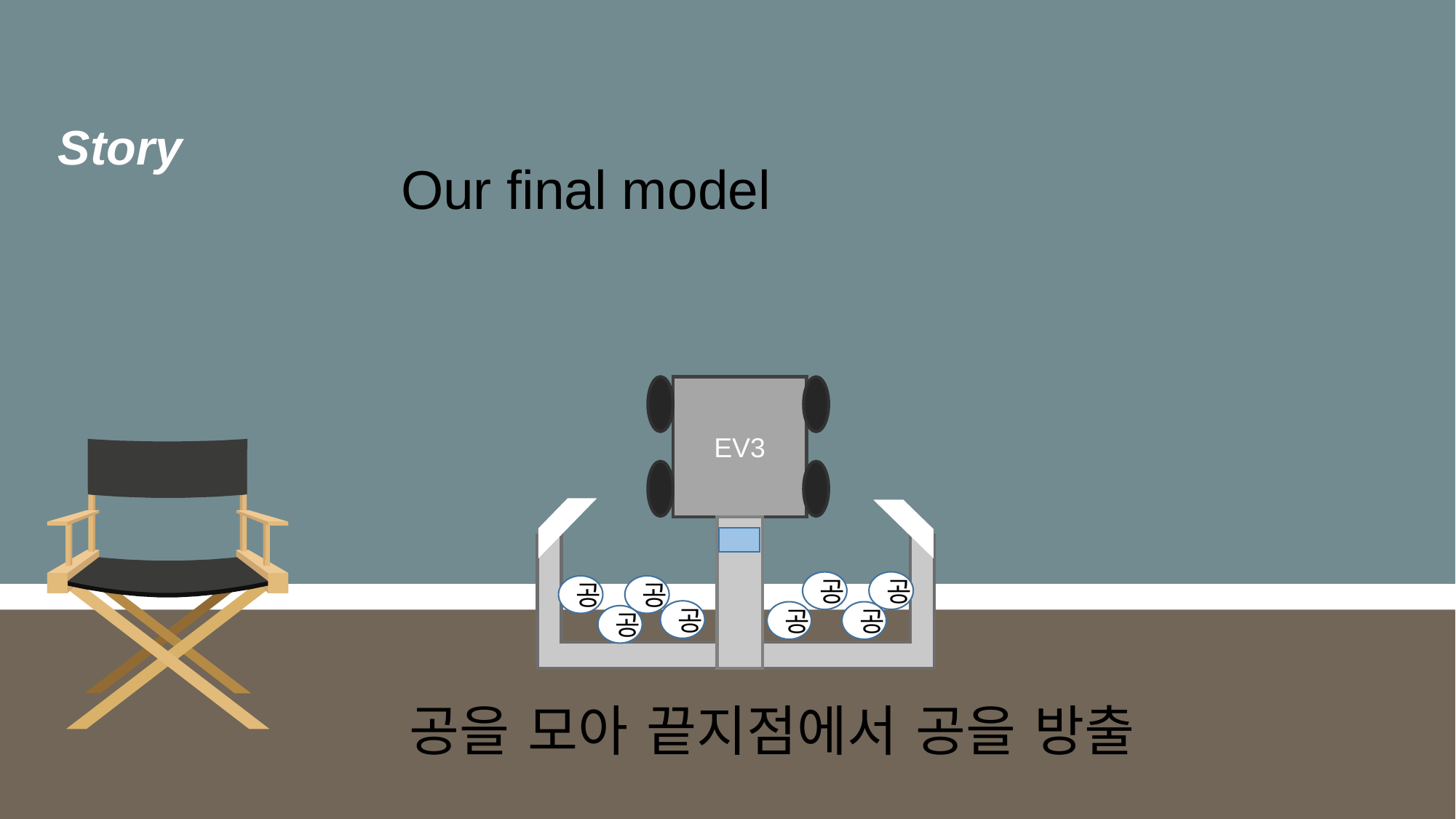

# Our final model
Story

EV3

공
공
공
공

공
공
공
공
공을 모아 끝지점에서 공을 방출